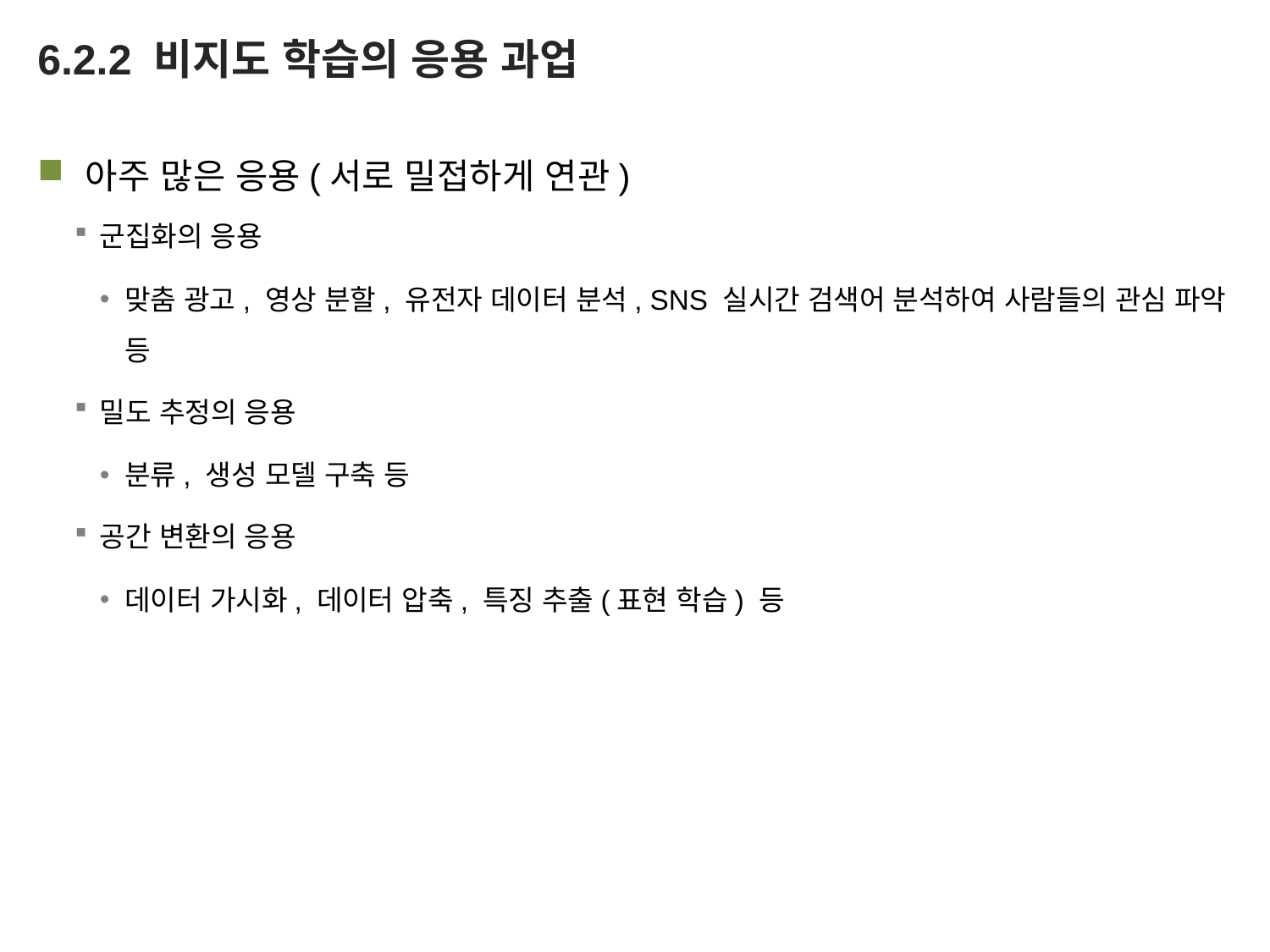

# 6.2.2 비지도 학습의 응용 과업
아주 많은 응용(서로 밀접하게 연관)
군집화의 응용
맞춤 광고, 영상 분할, 유전자 데이터 분석, SNS 실시간 검색어 분석하여 사람들의 관심 파악 등
밀도 추정의 응용
분류, 생성 모델 구축 등
공간 변환의 응용
데이터 가시화, 데이터 압축, 특징 추출(표현 학습) 등